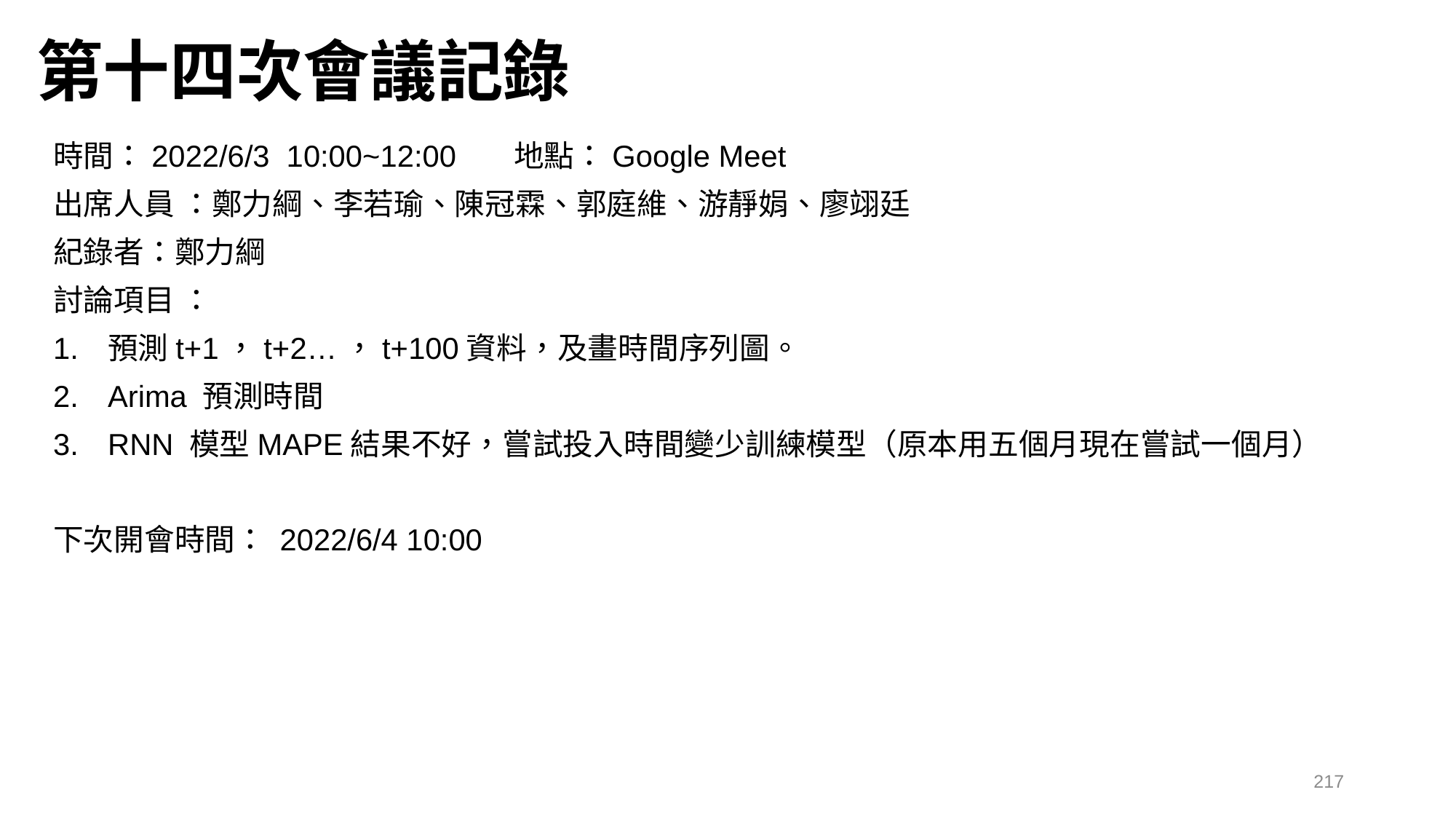

# 第十四次會議記錄
時間：2022/6/3  10:00~12:00      地點：Google Meet
出席人員 ：鄭力綱、李若瑜、陳冠霖、郭庭維、游靜娟、廖翊廷
紀錄者：鄭力綱
討論項目 ：
預測t+1，t+2…，t+100資料，及畫時間序列圖。
Arima 預測時間
RNN 模型MAPE結果不好，嘗試投入時間變少訓練模型（原本用五個月現在嘗試一個月）

下次開會時間： 2022/6/4 10:00

217